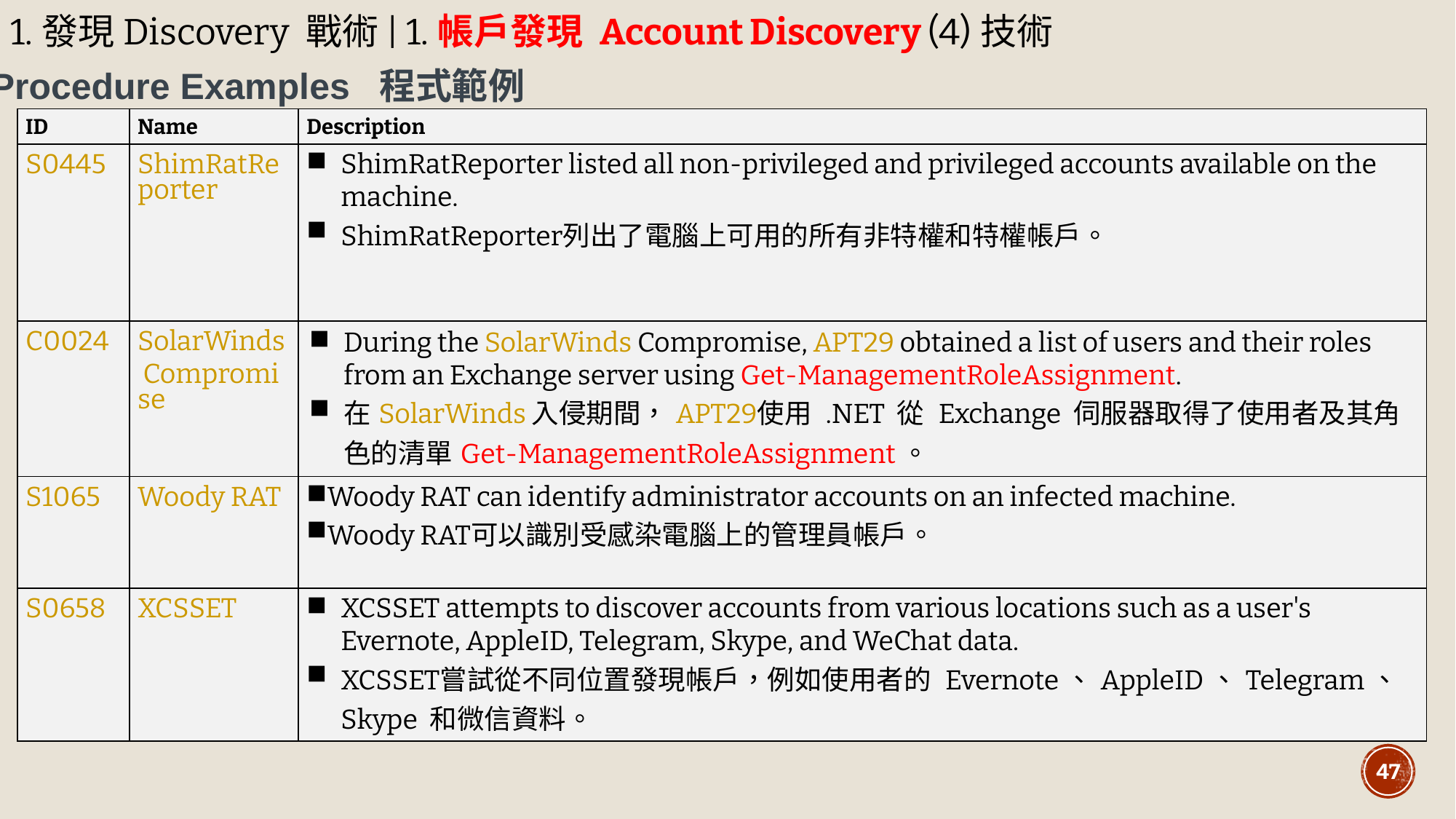

1.發現Discovery 戰術| 1.帳戶發現 Account Discovery (4)技術
Procedure Examples  程式範例
| ID | Name | Description |
| --- | --- | --- |
| S0445 | ShimRatReporter | ShimRatReporter listed all non-privileged and privileged accounts available on the machine. ShimRatReporter列出了電腦上可用的所有非特權和特權帳戶。 |
| C0024 | SolarWinds Compromise | During the SolarWinds Compromise, APT29 obtained a list of users and their roles from an Exchange server using Get-ManagementRoleAssignment. 在SolarWinds 入侵期間，APT29使用 .NET 從 Exchange 伺服器取得了使用者及其角色的清單Get-ManagementRoleAssignment。 |
| S1065 | Woody RAT | Woody RAT can identify administrator accounts on an infected machine. Woody RAT可以識別受感染電腦上的管理員帳戶。 |
| S0658 | XCSSET | XCSSET attempts to discover accounts from various locations such as a user's Evernote, AppleID, Telegram, Skype, and WeChat data. XCSSET嘗試從不同位置發現帳戶，例如使用者的 Evernote、AppleID、Telegram、Skype 和微信資料。 |
47